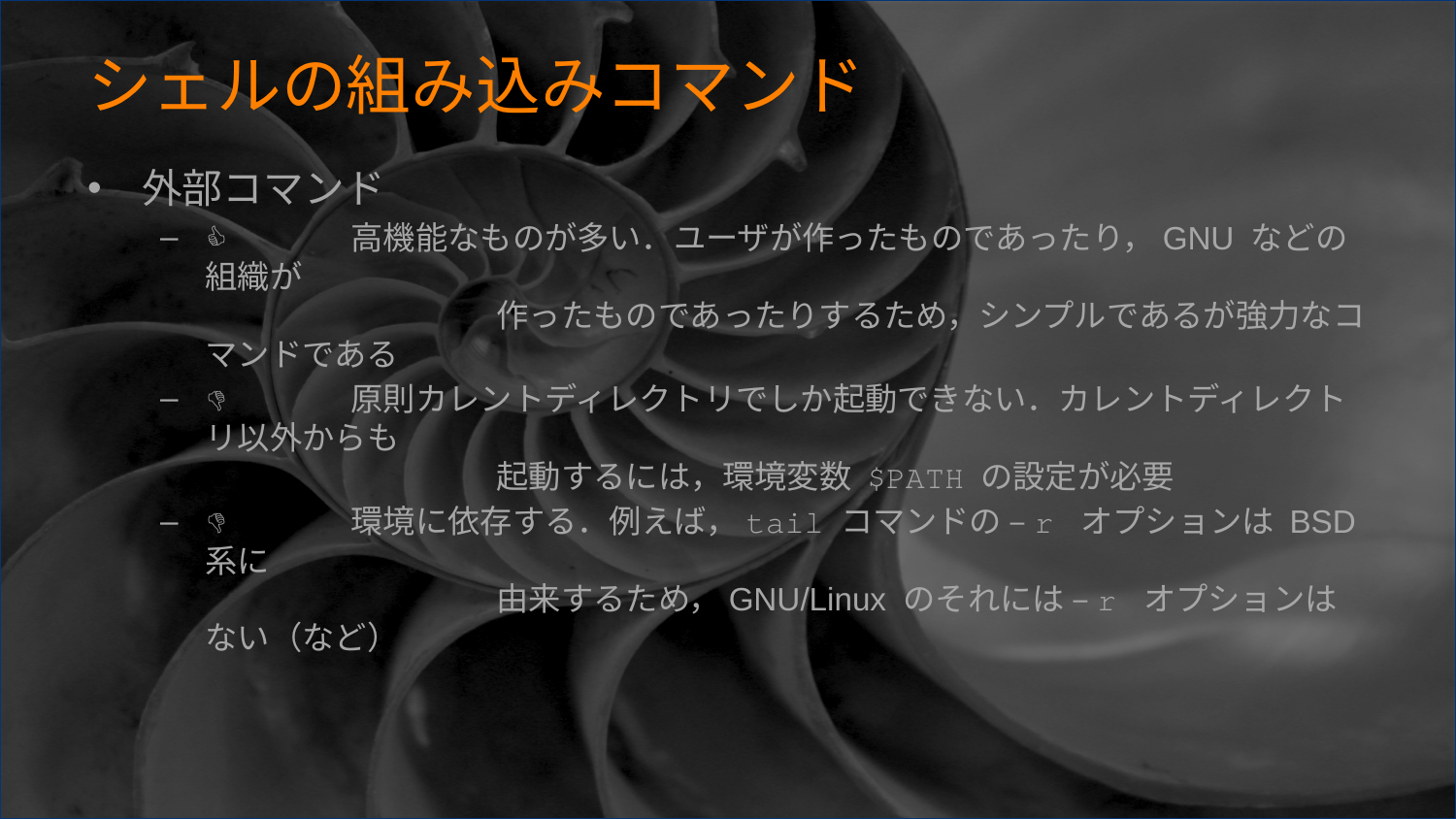

# シェルの組み込みコマンド
外部コマンド
👍	高機能なものが多い．ユーザが作ったものであったり，GNU などの組織が
		作ったものであったりするため，シンプルであるが強力なコマンドである
👎	原則カレントディレクトリでしか起動できない．カレントディレクトリ以外からも
		起動するには，環境変数 $PATH の設定が必要
👎	環境に依存する．例えば，tail コマンドの –r オプションは BSD 系に
		由来するため，GNU/Linux のそれには –r オプションはない（など）